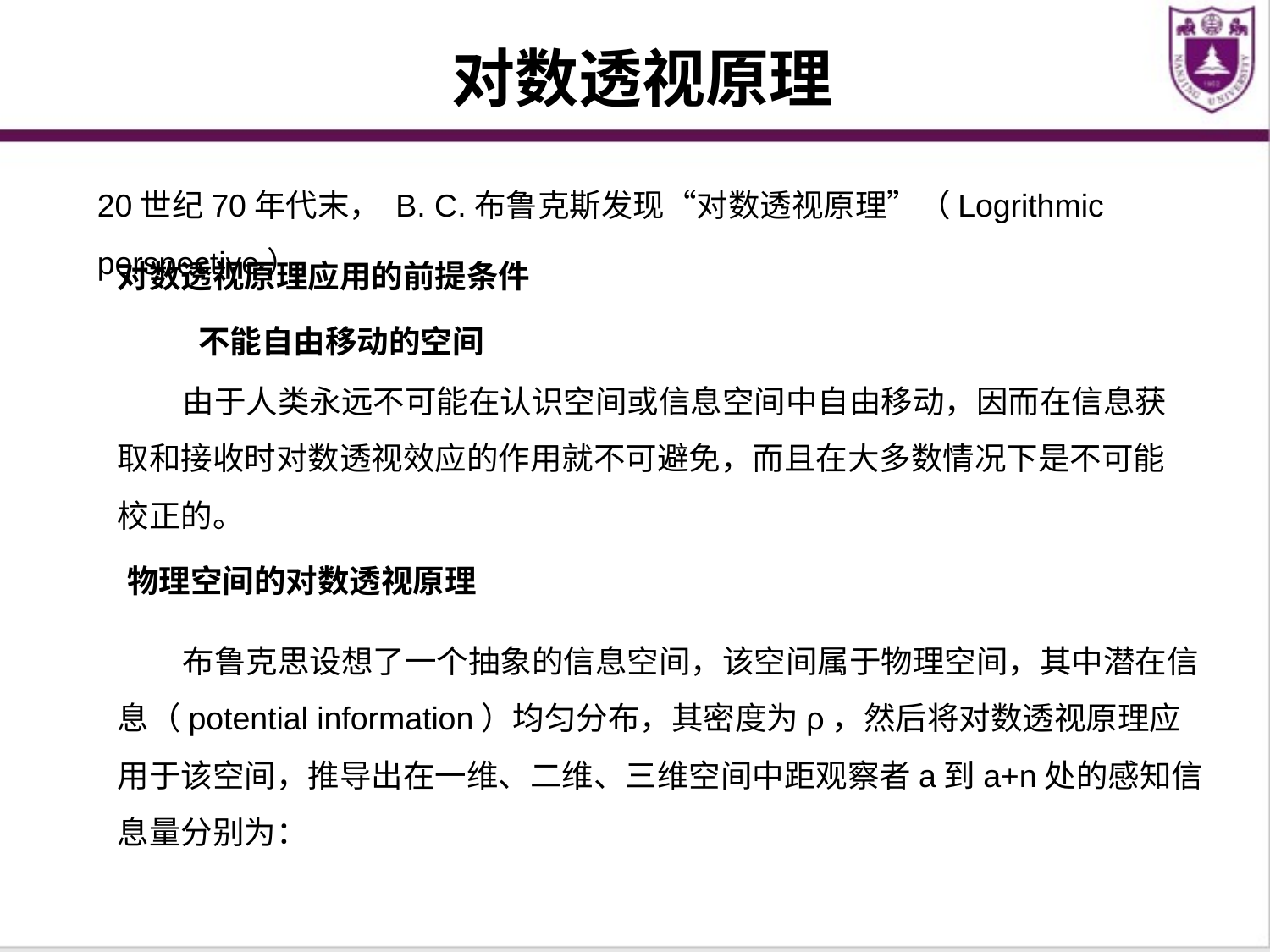

# 对数透视原理
20世纪70年代末， B. C.布鲁克斯发现“对数透视原理”（Logrithmic perspective）
对数透视原理应用的前提条件
 不能自由移动的空间
        由于人类永远不可能在认识空间或信息空间中自由移动，因而在信息获取和接收时对数透视效应的作用就不可避免，而且在大多数情况下是不可能校正的。
物理空间的对数透视原理
        布鲁克思设想了一个抽象的信息空间，该空间属于物理空间，其中潜在信息（potential information）均匀分布，其密度为ρ，然后将对数透视原理应用于该空间，推导出在一维、二维、三维空间中距观察者a到a+n处的感知信息量分别为：